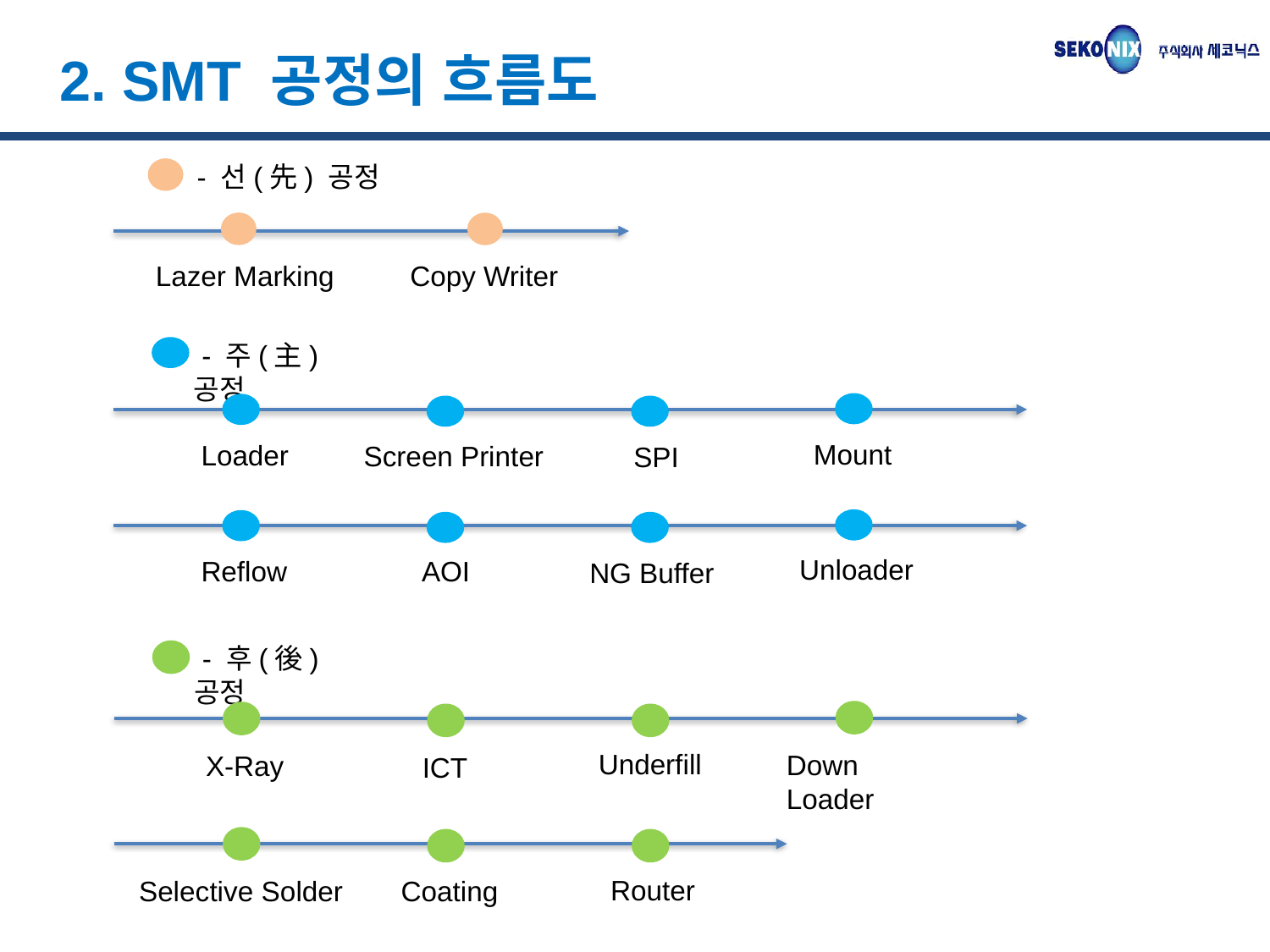

2. SMT 공정의 흐름도
 - 선(先) 공정

Lazer Marking
Copy Writer

 - 주(主) 공정

SPI

Unloader
Reflow
AOI
NG Buffer

Mount
Loader
Screen Printer

 - 후(後) 공정

Underfill

Router
Selective Solder

Coating

Down Loader

X-Ray
ICT